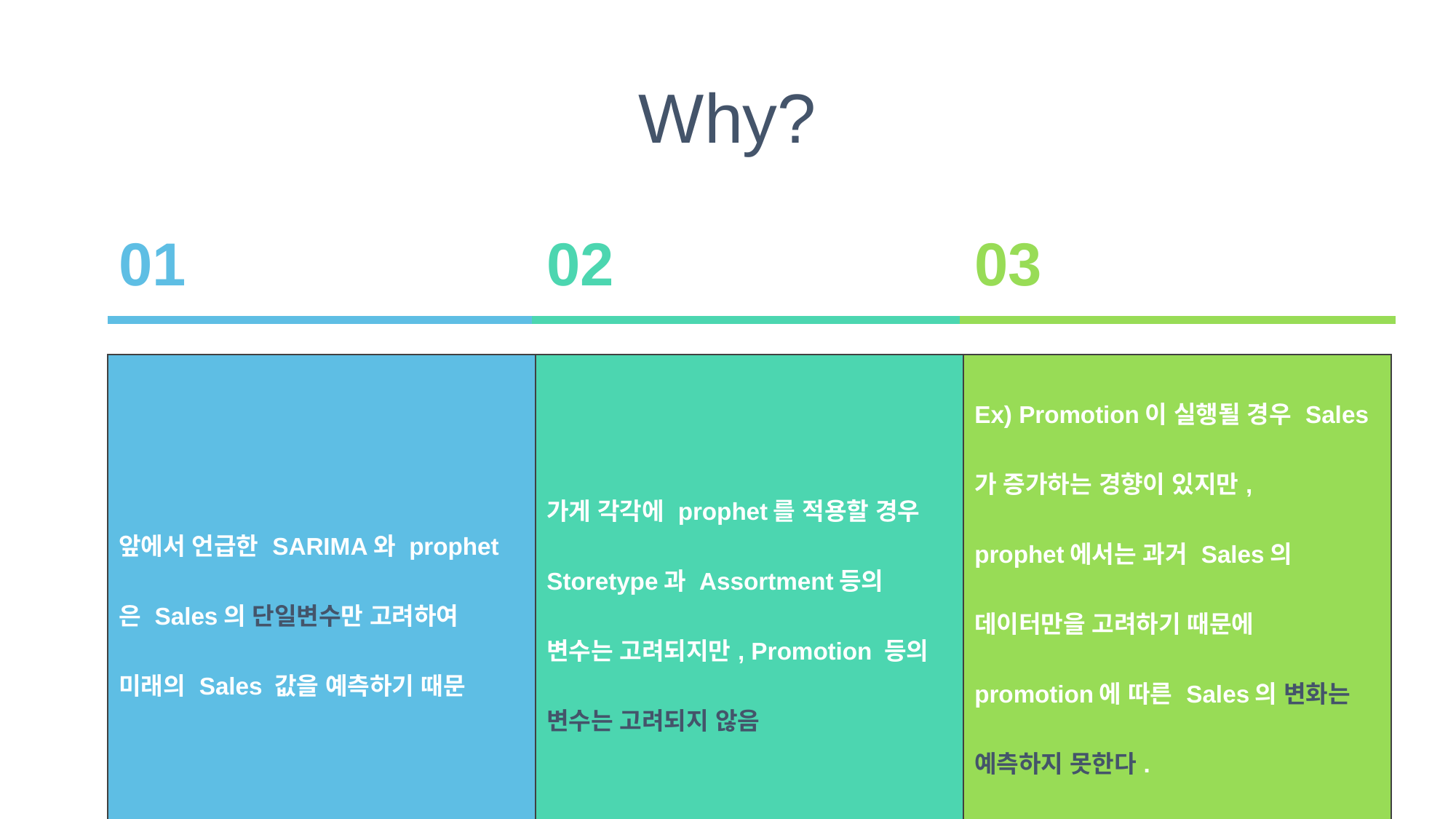

Why?
| 01 | 02 | 03 |
| --- | --- | --- |
|  |  |  |
| 앞에서 언급한 SARIMA와 prophet은 Sales의 단일변수만 고려하여 미래의 Sales 값을 예측하기 때문 | 가게 각각에 prophet를 적용할 경우 Storetype과 Assortment등의 변수는 고려되지만, Promotion 등의 변수는 고려되지 않음 | Ex) Promotion이 실행될 경우 Sales가 증가하는 경향이 있지만, prophet에서는 과거 Sales의 데이터만을 고려하기 때문에 promotion에 따른 Sales의 변화는 예측하지 못한다. |